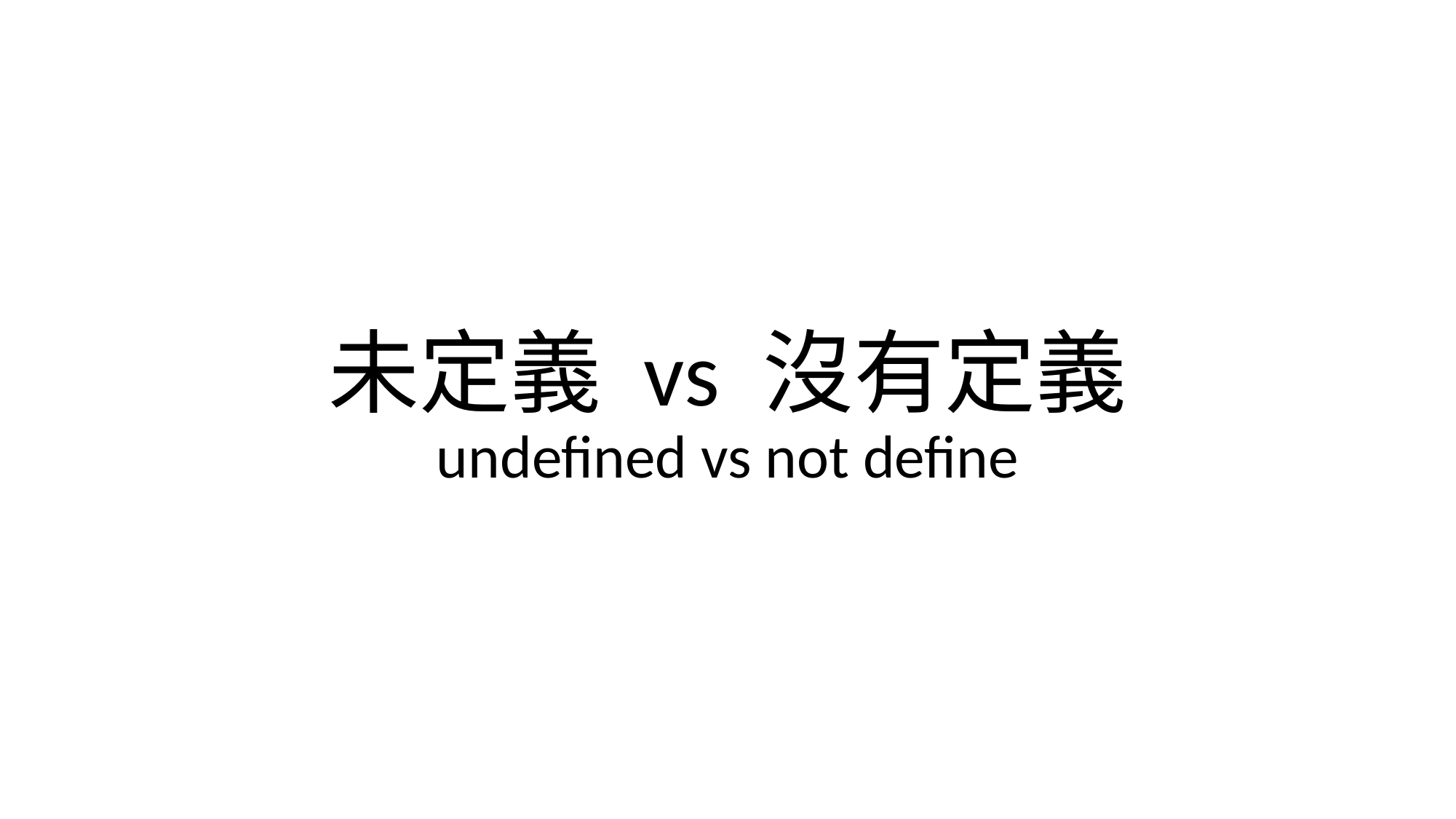

# 未定義 vs 沒有定義 undefined vs not define